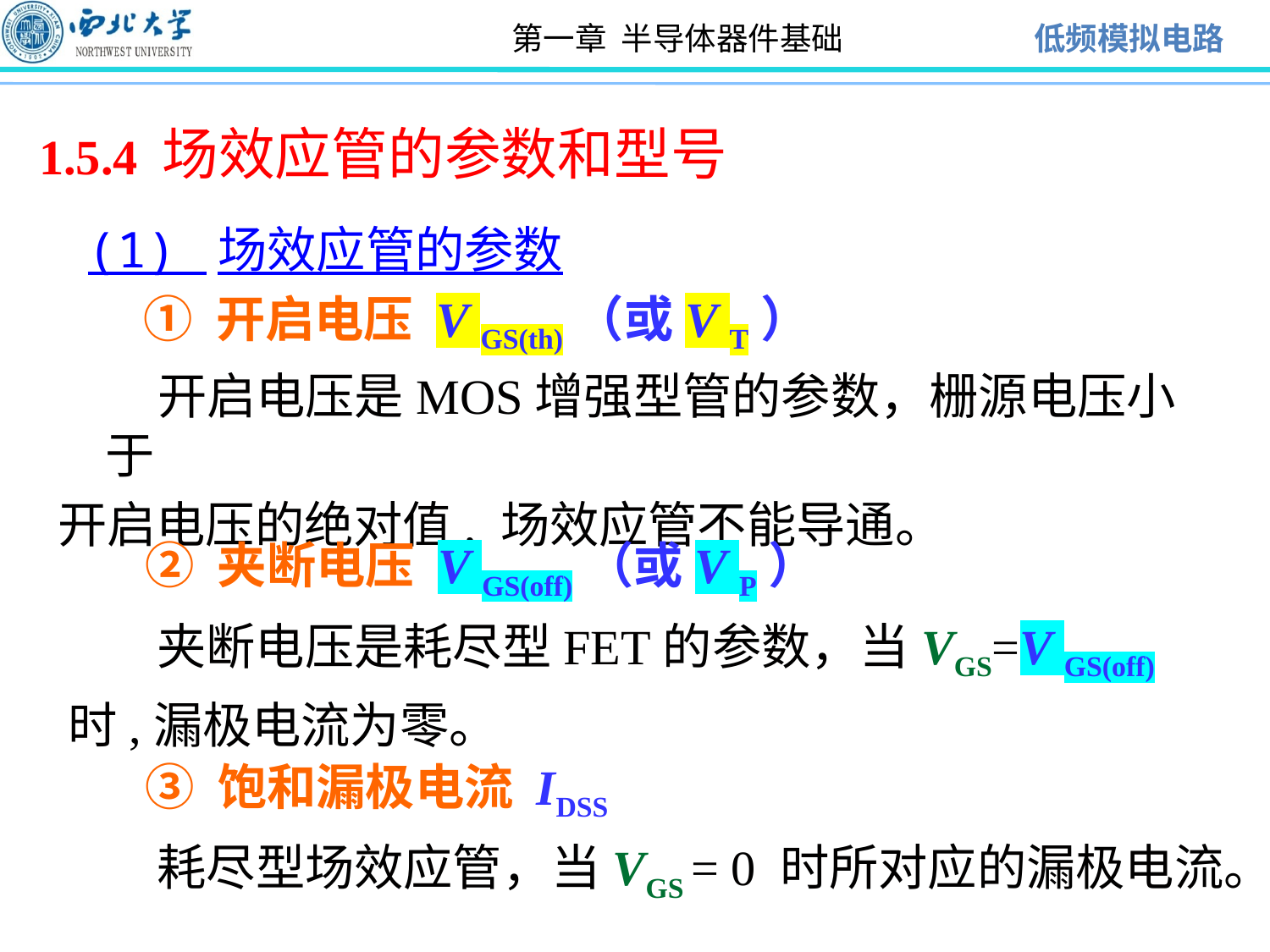

1.5.4 场效应管的参数和型号
(1) 场效应管的参数
         ① 开启电压 V GS(th)（或V T）
        开启电压是MOS增强型管的参数，栅源电压小于
开启电压的绝对值, 场效应管不能导通。
       ② 夹断电压 V GS(off)（或V P）
       夹断电压是耗尽型FET的参数，当VGS=V GS(off)时,漏极电流为零。
        ③ 饱和漏极电流 IDSS
        耗尽型场效应管，当VGS = 0 时所对应的漏极电流。
135